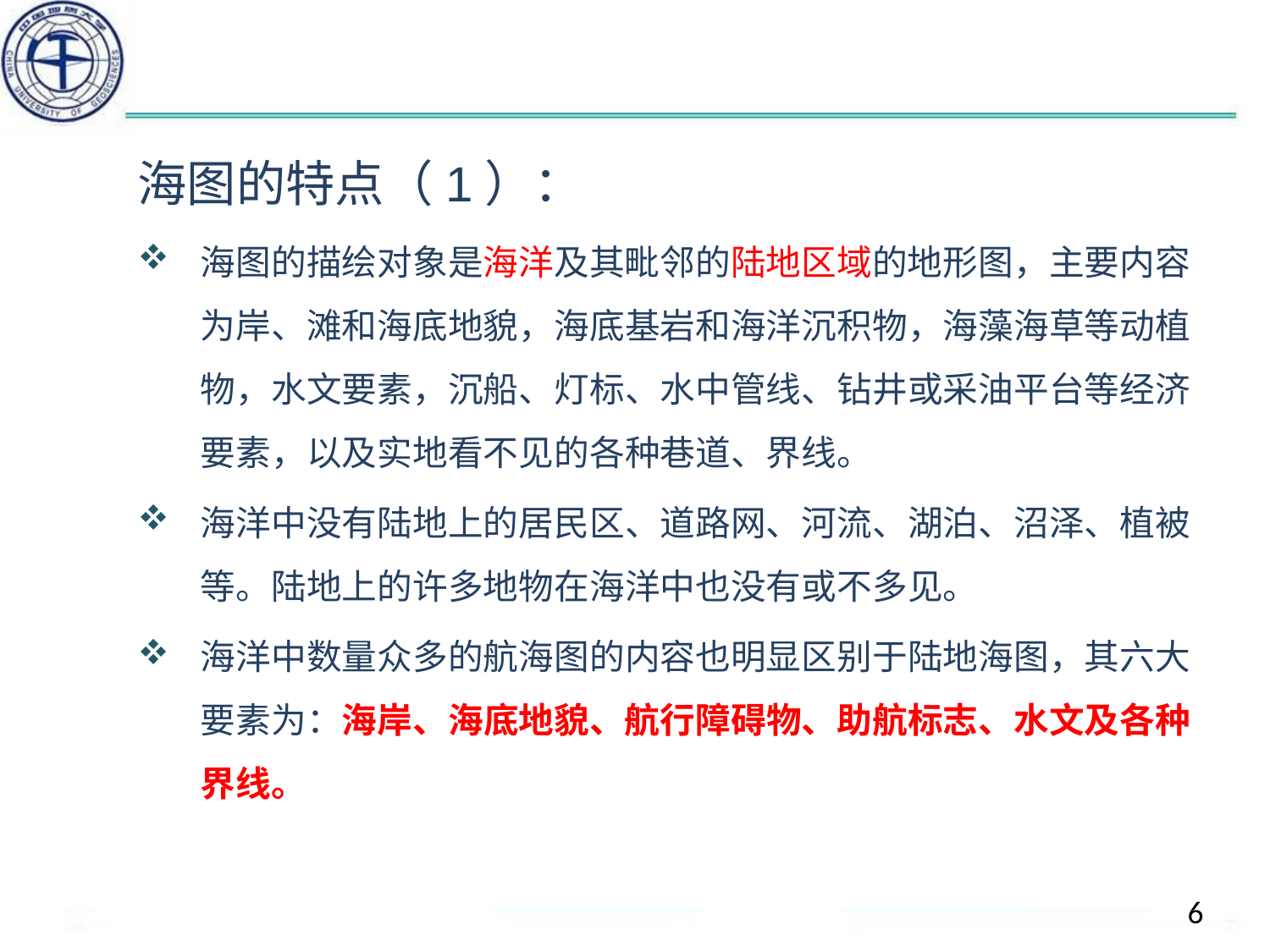

#
海图的特点（1）：
海图的描绘对象是海洋及其毗邻的陆地区域的地形图，主要内容为岸、滩和海底地貌，海底基岩和海洋沉积物，海藻海草等动植物，水文要素，沉船、灯标、水中管线、钻井或采油平台等经济要素，以及实地看不见的各种巷道、界线。
海洋中没有陆地上的居民区、道路网、河流、湖泊、沼泽、植被等。陆地上的许多地物在海洋中也没有或不多见。
海洋中数量众多的航海图的内容也明显区别于陆地海图，其六大要素为：海岸、海底地貌、航行障碍物、助航标志、水文及各种界线。
6